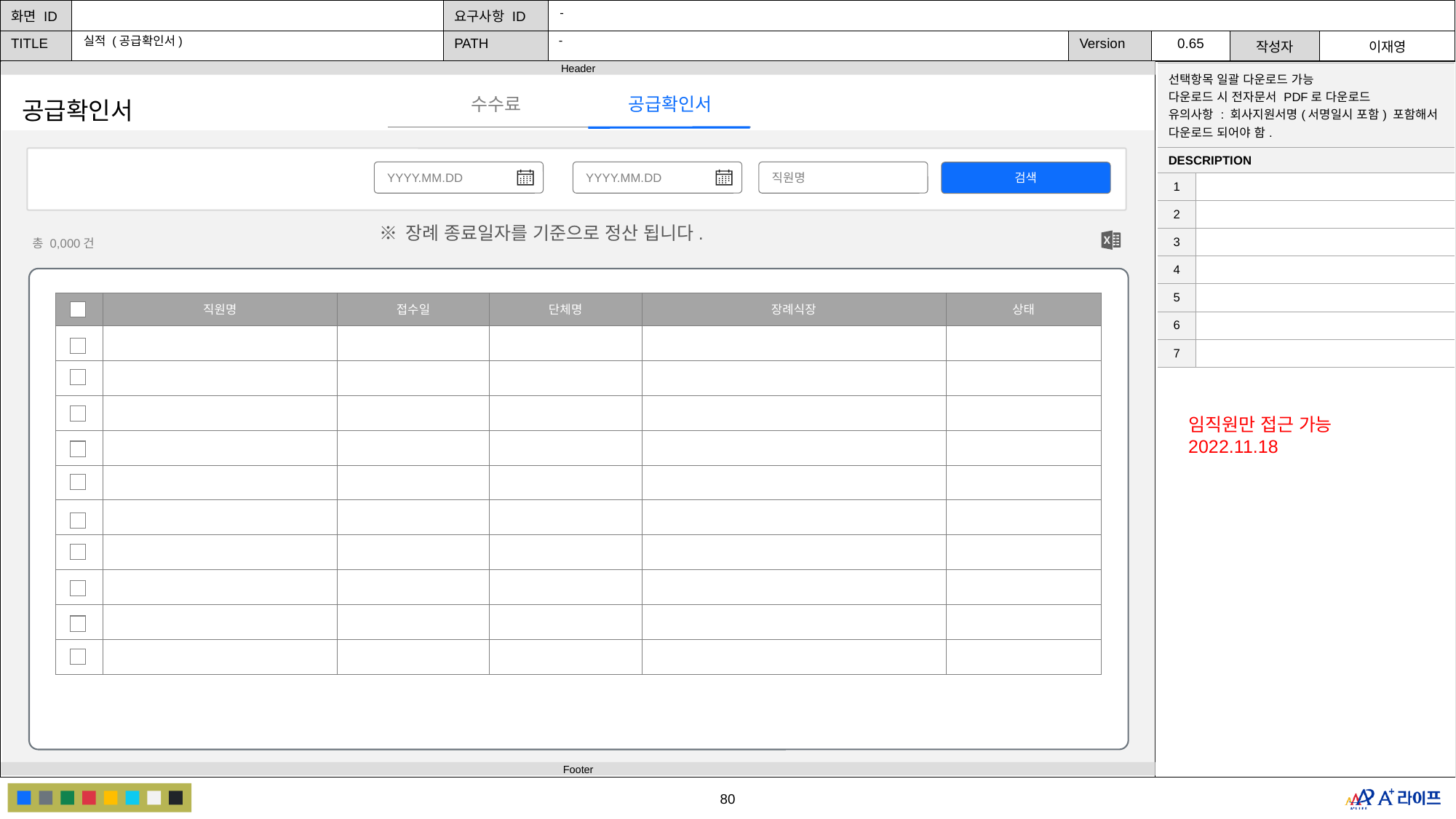

-
-
실적 (공급확인서)
| 선택항목 일괄 다운로드 가능 다운로드 시 전자문서 PDF로 다운로드 유의사항 : 회사지원서명(서명일시 포함) 포함해서 다운로드 되어야 함. |  |
| --- | --- |
| DESCRIPTION |  |
| 1 |  |
| 2 |  |
| 3 |  |
| 4 |  |
| 5 |  |
| 6 |  |
| 7 |  |
공급확인서
수수료
공급확인서

YYYY.MM.DD

YYYY.MM.DD

직원명
검색
※ 장례 종료일자를 기준으로 정산 됩니다.
총 0,000건

|  | 직원명 | 접수일 | 단체명 | 장례식장 | 상태 |
| --- | --- | --- | --- | --- | --- |
|  |  |  |  |  |  |
|  |  |  |  |  |  |
|  |  |  |  |  |  |
|  |  |  |  |  |  |
|  |  |  |  |  |  |
|  |  |  |  |  |  |
|  |  |  |  |  |  |
|  |  |  |  |  |  |
|  |  |  |  |  |  |
|  |  |  |  |  |  |

임직원만 접근 가능
2022.11.18